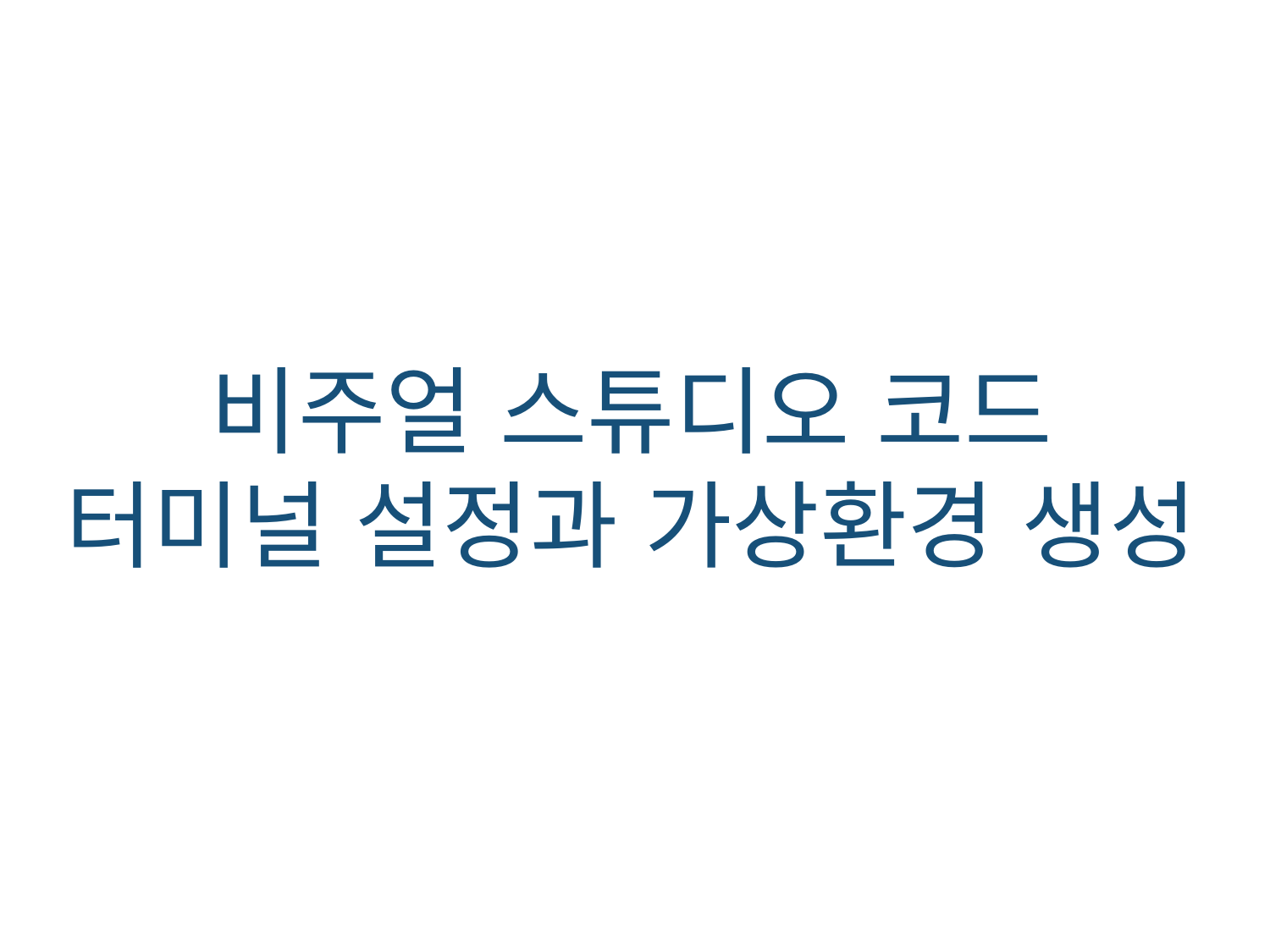

비주얼 스튜디오 코드
터미널 설정과 가상환경 생성